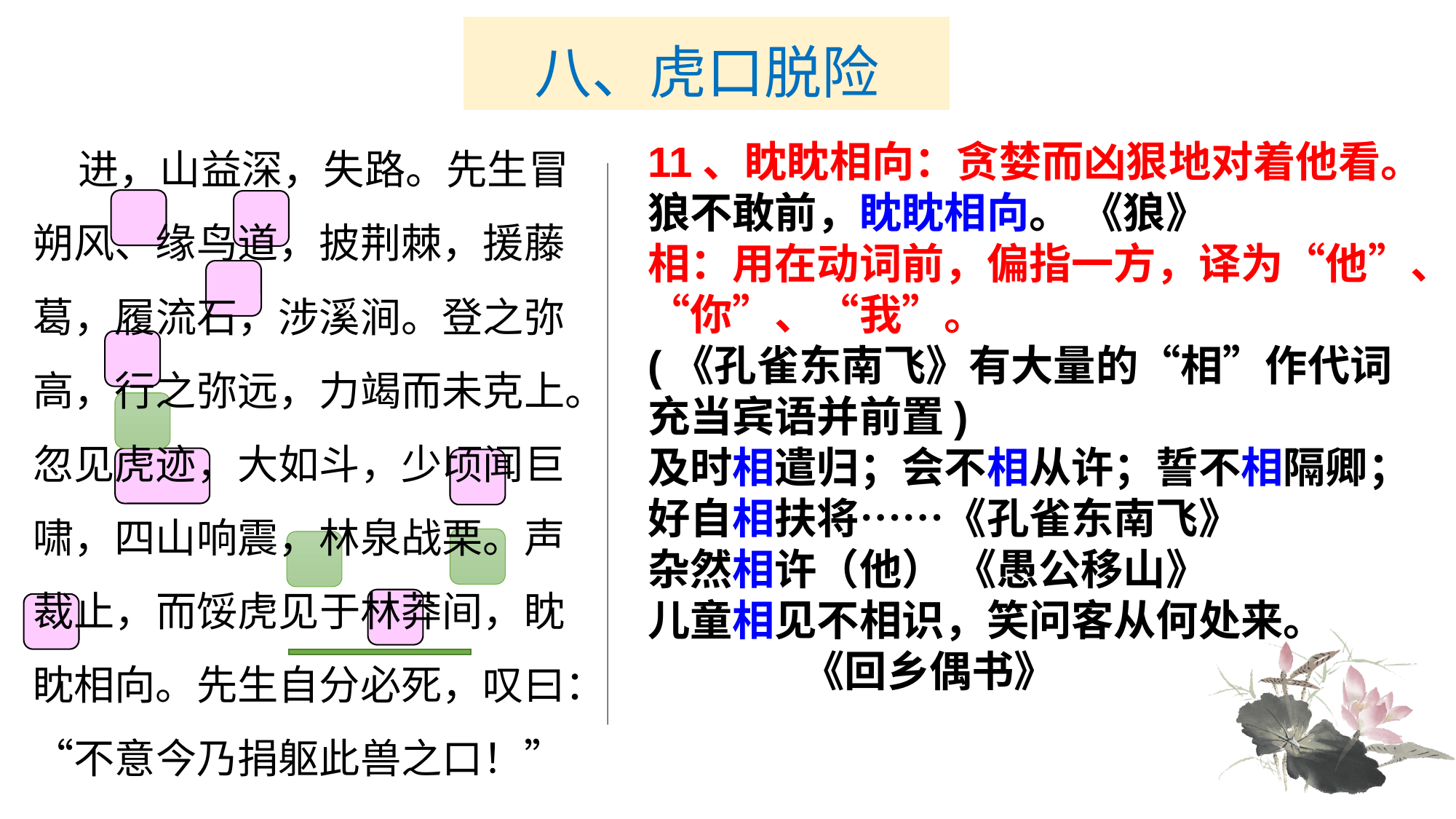

# 八、虎口脱险
    进，山益深，失路。先生冒朔风、缘鸟道，披荆棘，援藤葛，履流石，涉溪涧。登之弥高，行之弥远，力竭而未克上。忽见虎迹，大如斗，少顷闻巨啸，四山响震，林泉战栗。声裁止，而馁虎见于林莽间，眈眈相向。先生自分必死，叹曰：“不意今乃捐躯此兽之口！”
11、眈眈相向：贪婪而凶狠地对着他看。
狼不敢前，眈眈相向。 《狼》
相：用在动词前，偏指一方，译为“他”、“你”、“我”。
(《孔雀东南飞》有大量的“相”作代词充当宾语并前置)
及时相遣归；会不相从许；誓不相隔卿；好自相扶将……《孔雀东南飞》
杂然相许（他） 《愚公移山》
儿童相见不相识，笑问客从何处来。
               《回乡偶书》